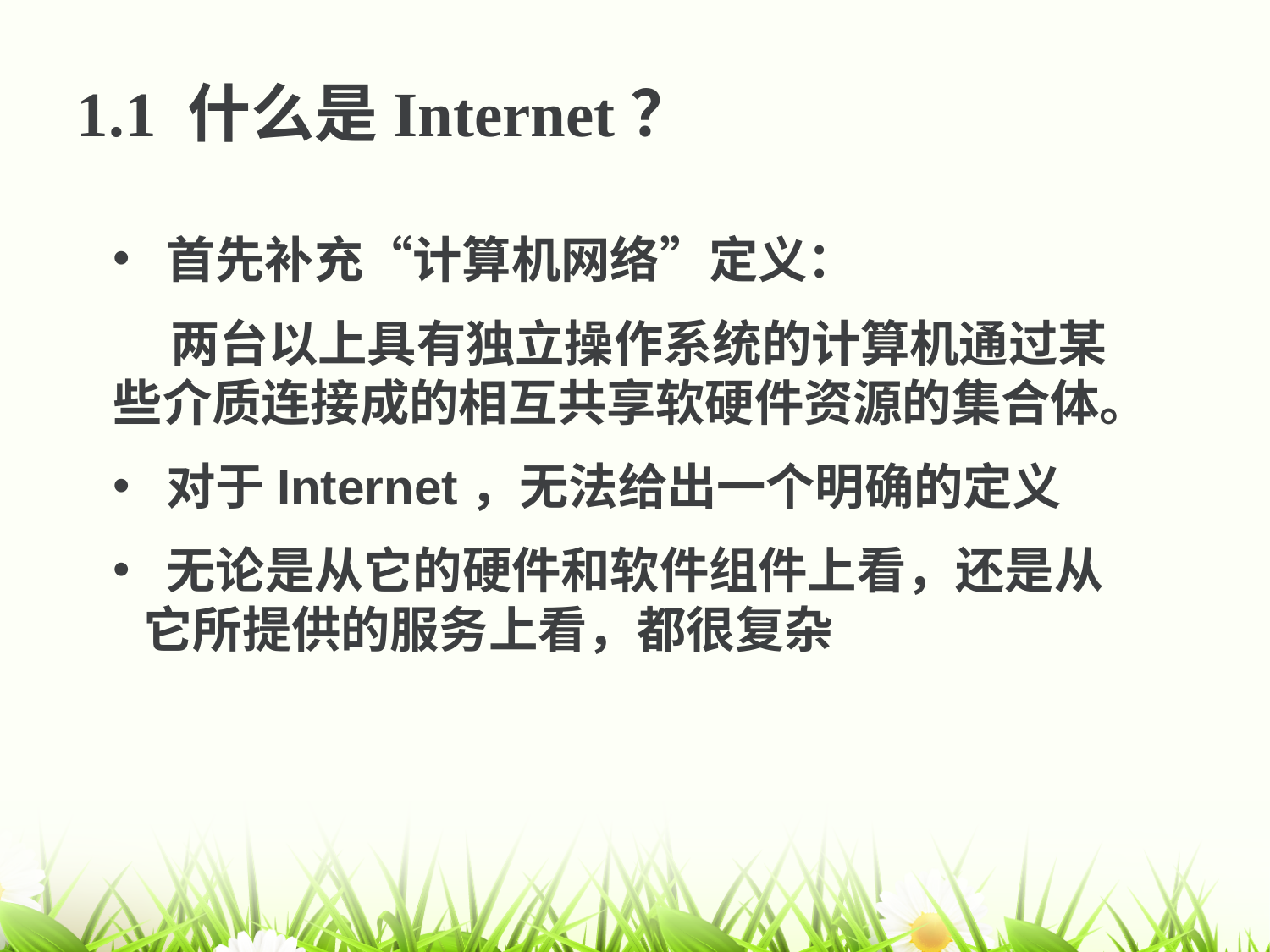

1.1 什么是Internet？
 首先补充“计算机网络”定义：
    两台以上具有独立操作系统的计算机通过某些介质连接成的相互共享软硬件资源的集合体。
 对于Internet，无法给出一个明确的定义
 无论是从它的硬件和软件组件上看，还是从它所提供的服务上看，都很复杂